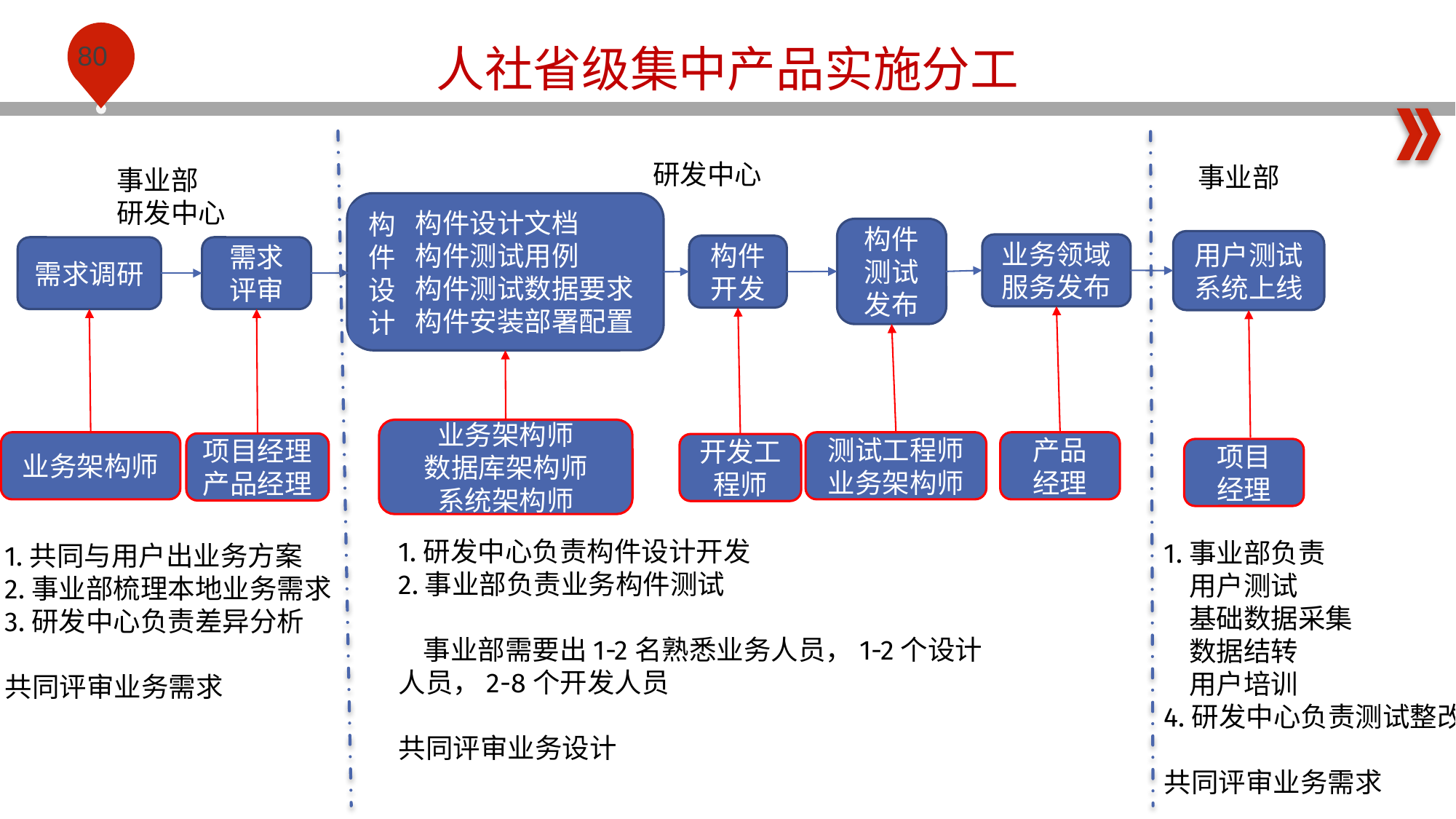

人社省级集中产品实施分工
研发中心
事业部
事业部
研发中心
       构件设计文档
       构件测试用例
       构件测试数据要求
       构件安装部署配置
构件设计
构件测试
发布
用户测试
系统上线
业务领域服务发布
构件开发
需求调研
需求评审
业务架构师
数据库架构师
系统架构师
产品
经理
业务架构师
测试工程师
业务架构师
项目经理
产品经理
开发工程师
项目
经理
1.研发中心负责构件设计开发
2.事业部负责业务构件测试

   事业部需要出1-2名熟悉业务人员，1-2个设计人员，2-8个开发人员

共同评审业务设计
1.事业部负责
   用户测试
   基础数据采集
   数据结转
   用户培训
4.研发中心负责测试整改

共同评审业务需求
1.共同与用户出业务方案
2.事业部梳理本地业务需求
3.研发中心负责差异分析

共同评审业务需求